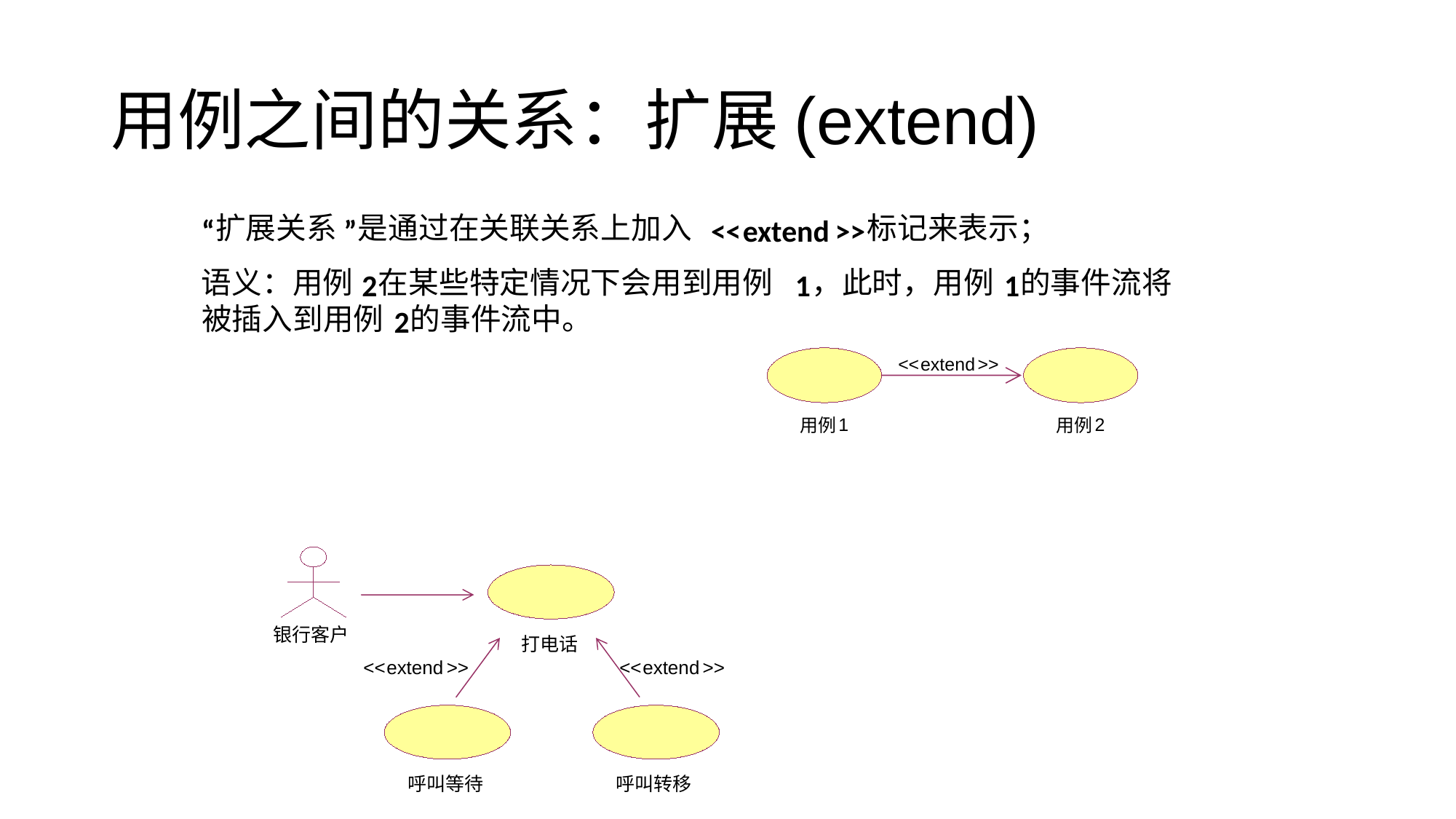

# 用例之间的关系：扩展(extend)
扩展关系
是通过在关联关系上加入
标记来表示；
“
”
<<
extend
>>
语义：用例
在某些特定情况下会用到用例
，此时，用例
的事件流将
2
1
1
被插入到用例
的事件流中。
2

<<
extend
>>

1
2
用例
用例

银行客户
打电话

<<
extend
>>
<<
extend
>>

呼叫等待
呼叫转移